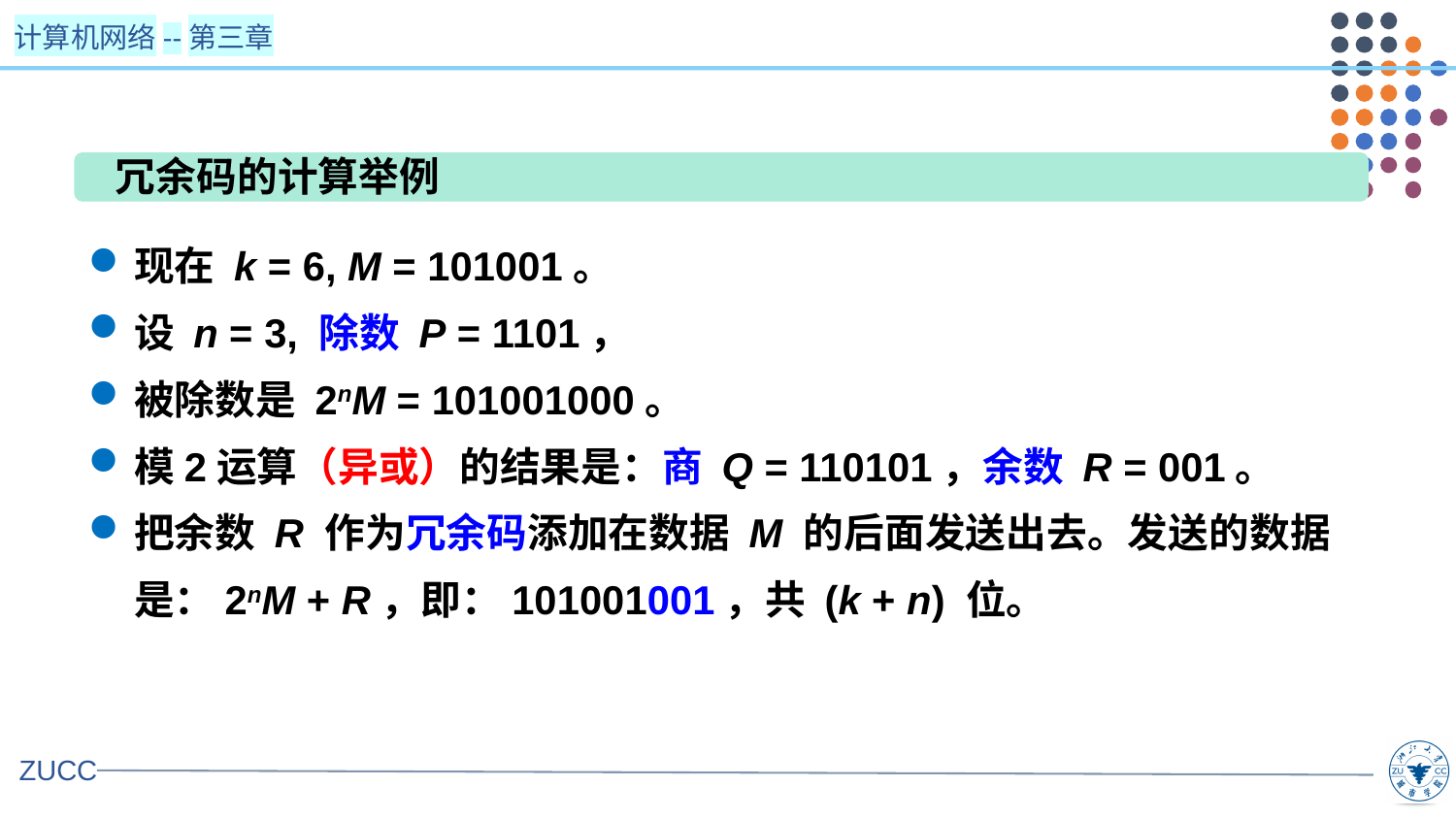

冗余码的计算举例

现在 k = 6, M = 101001。
设 n = 3, 除数 P = 1101，
被除数是 2nM = 101001000。
模2运算（异或）的结果是：商 Q = 110101，余数 R = 001。
把余数 R 作为冗余码添加在数据 M 的后面发送出去。发送的数据是：2nM + R，即：101001001，共 (k + n) 位。